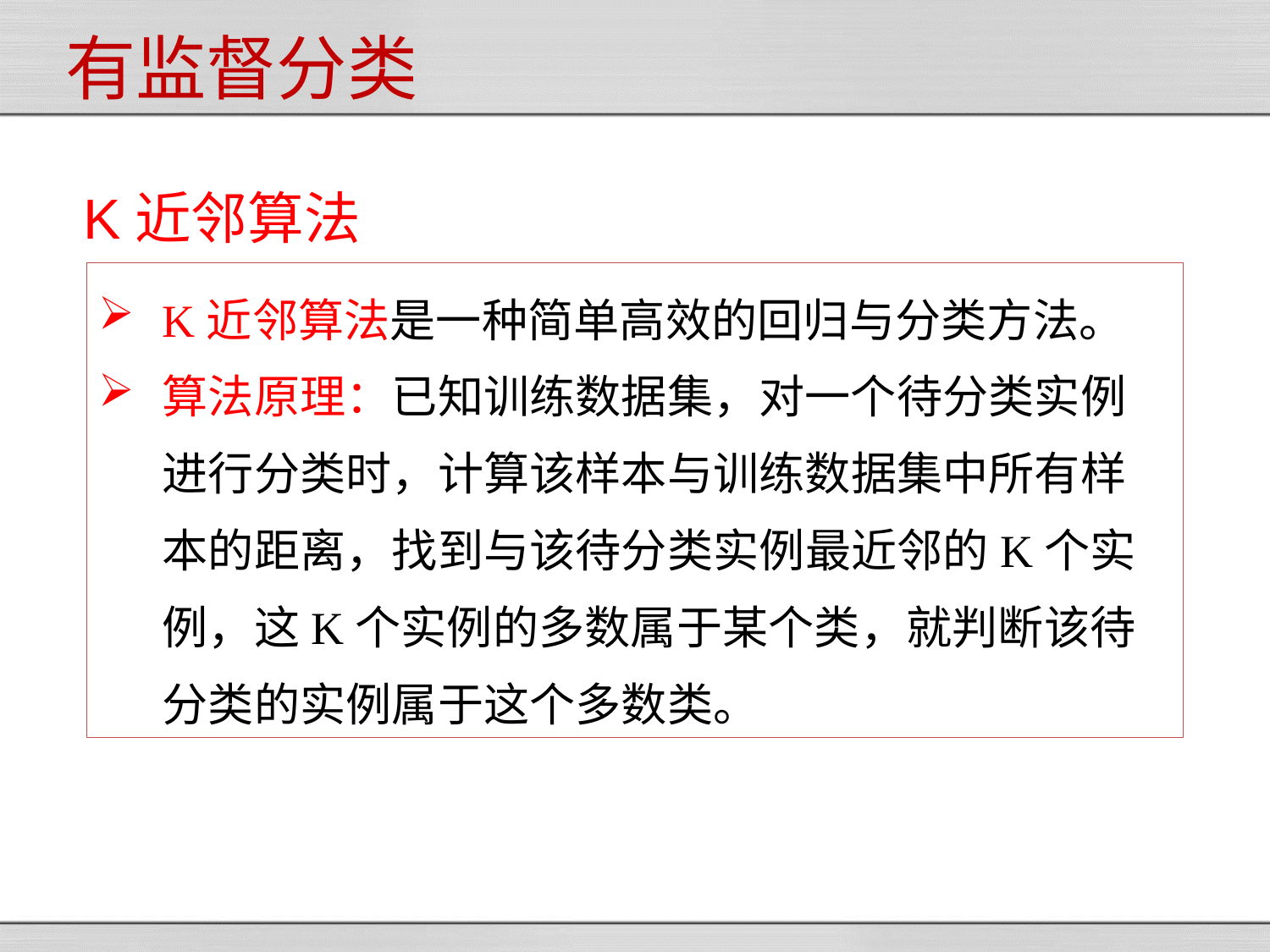

有监督分类
K近邻算法
K近邻算法是一种简单高效的回归与分类方法。
算法原理：已知训练数据集，对一个待分类实例进行分类时，计算该样本与训练数据集中所有样本的距离，找到与该待分类实例最近邻的K个实例，这K个实例的多数属于某个类，就判断该待分类的实例属于这个多数类。